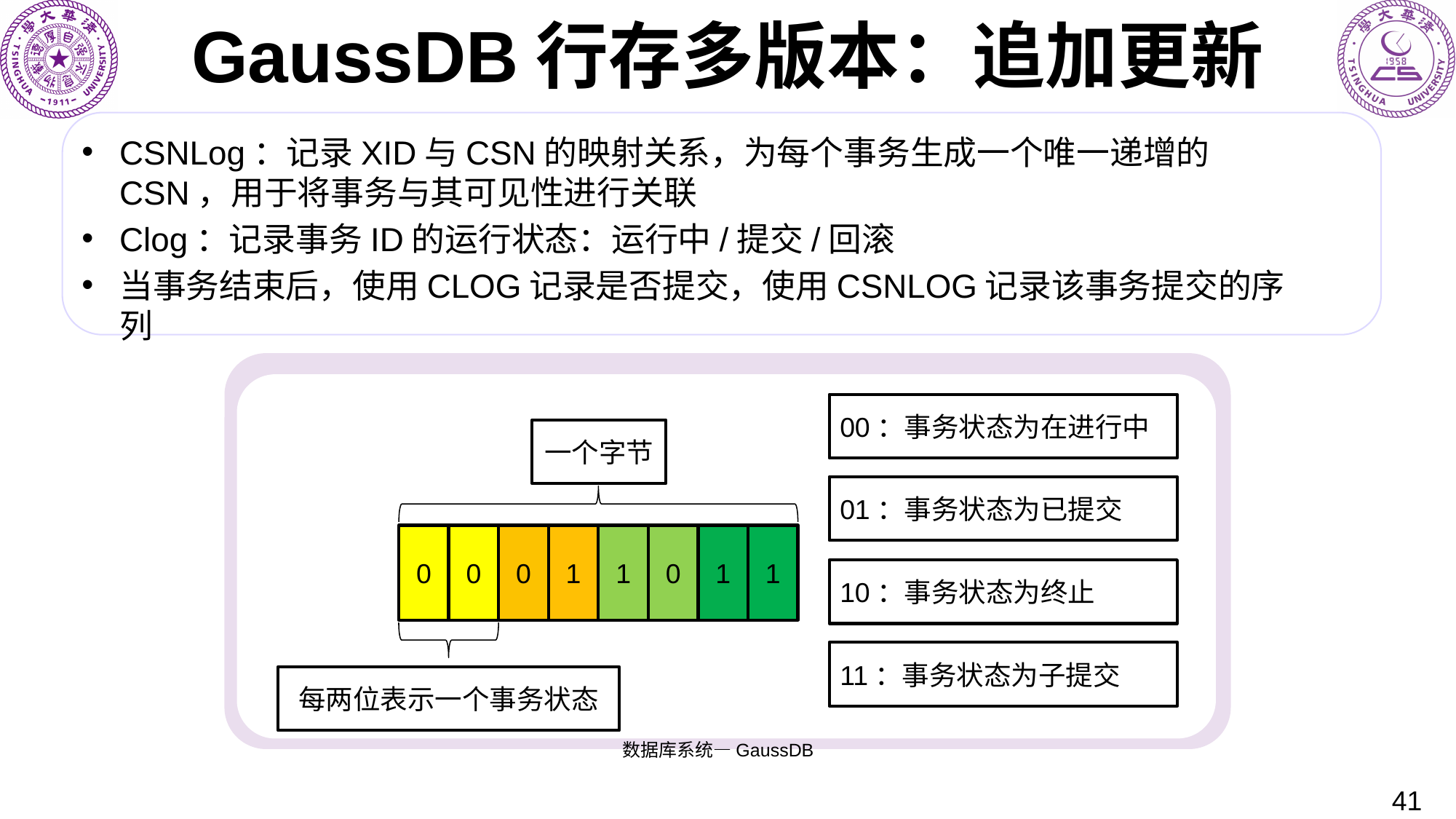

# GaussDB行存多版本：追加更新

CSNLog：记录XID与CSN的映射关系，为每个事务生成一个唯一递增的CSN，用于将事务与其可见性进行关联
Clog：记录事务ID的运行状态：运行中/提交/回滚
当事务结束后，使用CLOG记录是否提交，使用CSNLOG记录该事务提交的序列

00：事务状态为在进行中
一个字节
01：事务状态为已提交
0
0
0
1
1
0
1
1
10：事务状态为终止

11：事务状态为子提交
每两位表示一个事务状态
数据库系统—GaussDB
41